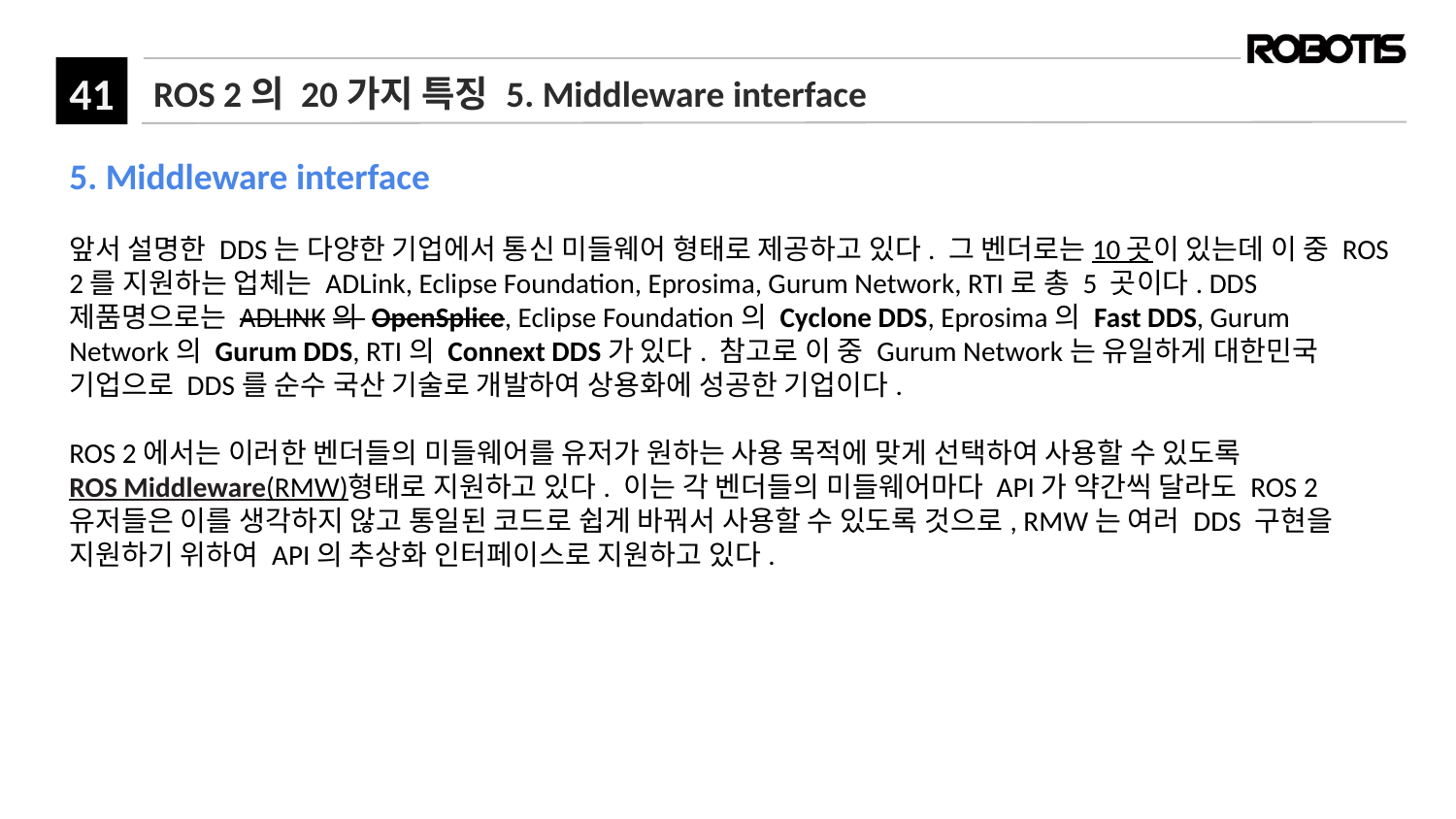

# ROS 2의 20가지 특징 5. Middleware interface
5. Middleware interface

앞서 설명한 DDS는 다양한 기업에서 통신 미들웨어 형태로 제공하고 있다. 그 벤더로는 10 곳이 있는데 이 중 ROS 2를 지원하는 업체는 ADLink, Eclipse Foundation, Eprosima, Gurum Network, RTI로 총 5 곳이다. DDS 제품명으로는 ADLINK의 OpenSplice, Eclipse Foundation의 Cyclone DDS, Eprosima의 Fast DDS, Gurum Network의 Gurum DDS, RTI의 Connext DDS가 있다. 참고로 이 중 Gurum Network는 유일하게 대한민국 기업으로 DDS를 순수 국산 기술로 개발하여 상용화에 성공한 기업이다.

ROS 2에서는 이러한 벤더들의 미들웨어를 유저가 원하는 사용 목적에 맞게 선택하여 사용할 수 있도록 ROS Middleware(RMW)형태로 지원하고 있다. 이는 각 벤더들의 미들웨어마다 API가 약간씩 달라도 ROS 2 유저들은 이를 생각하지 않고 통일된 코드로 쉽게 바꿔서 사용할 수 있도록 것으로, RMW는 여러 DDS 구현을 지원하기 위하여 API의 추상화 인터페이스로 지원하고 있다.